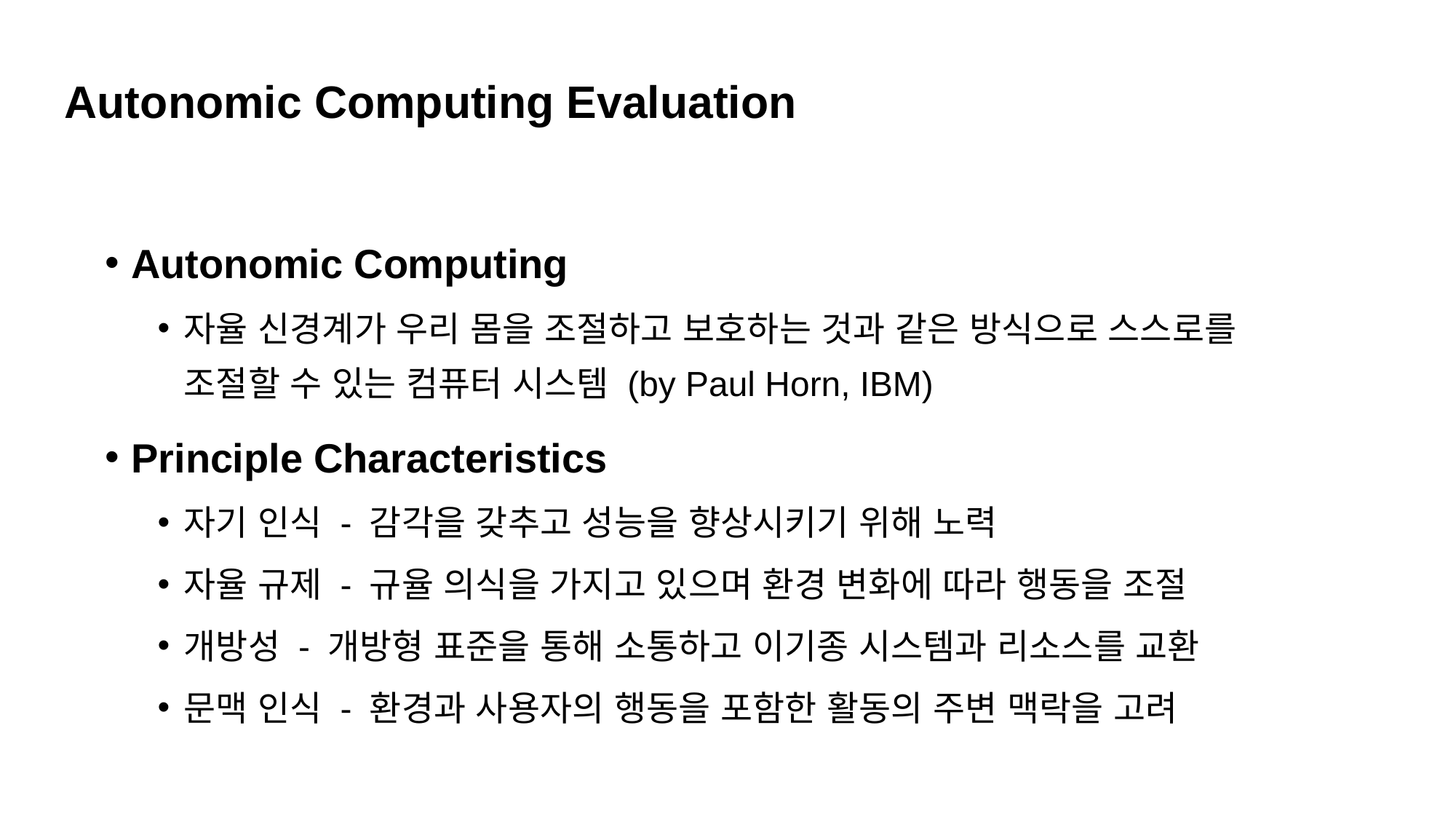

Autonomic Computing Evaluation
Autonomic Computing
자율 신경계가 우리 몸을 조절하고 보호하는 것과 같은 방식으로 스스로를 조절할 수 있는 컴퓨터 시스템 (by Paul Horn, IBM)
Principle Characteristics
자기 인식 - 감각을 갖추고 성능을 향상시키기 위해 노력
자율 규제 - 규율 의식을 가지고 있으며 환경 변화에 따라 행동을 조절
개방성 - 개방형 표준을 통해 소통하고 이기종 시스템과 리소스를 교환
문맥 인식 - 환경과 사용자의 행동을 포함한 활동의 주변 맥락을 고려